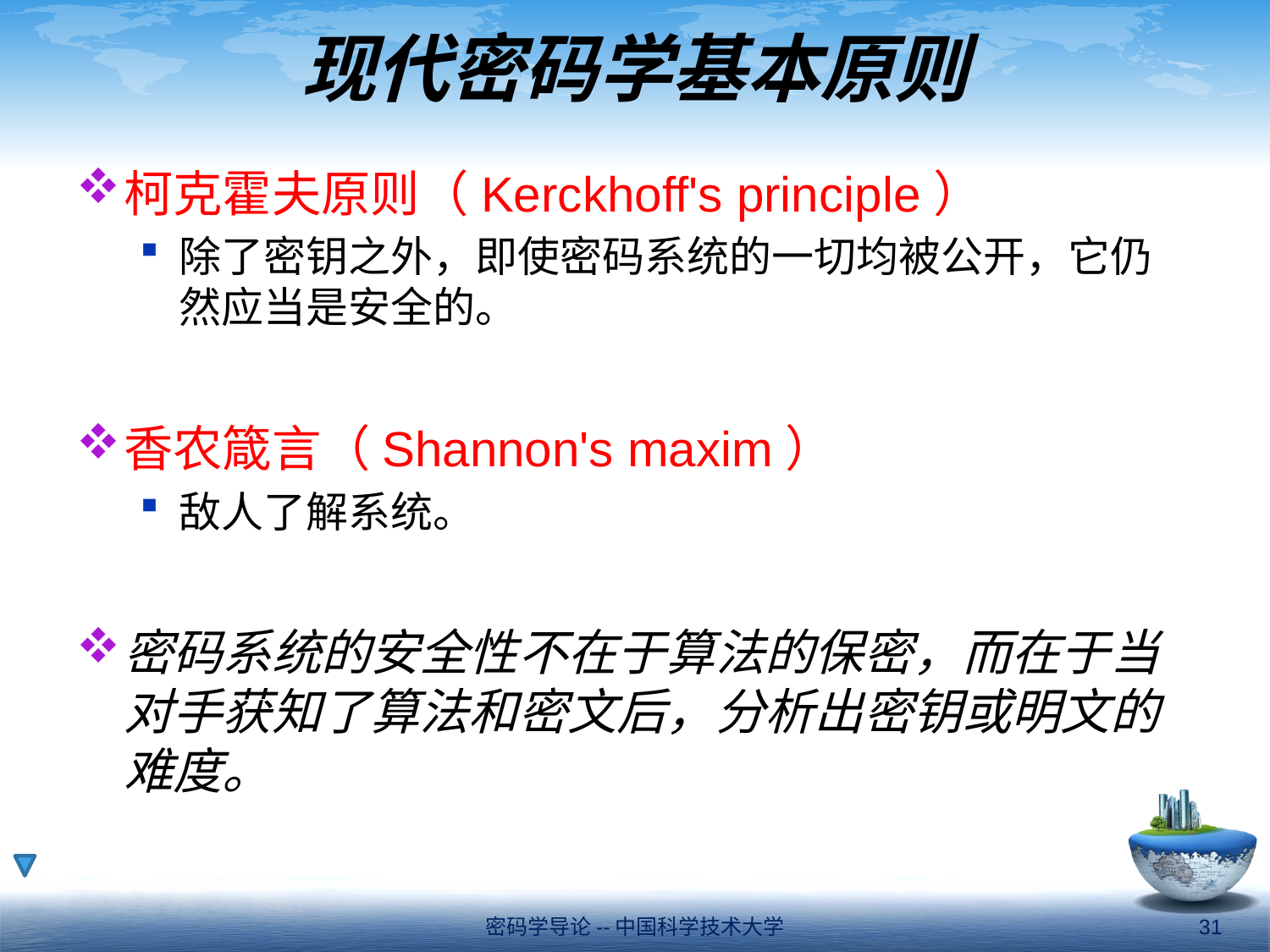

# 现代密码学基本原则
柯克霍夫原则（Kerckhoff's principle）
除了密钥之外，即使密码系统的一切均被公开，它仍然应当是安全的。

香农箴言（Shannon's maxim）
敌人了解系统。

密码系统的安全性不在于算法的保密，而在于当对手获知了算法和密文后，分析出密钥或明文的难度。

密码学导论--中国科学技术大学
31